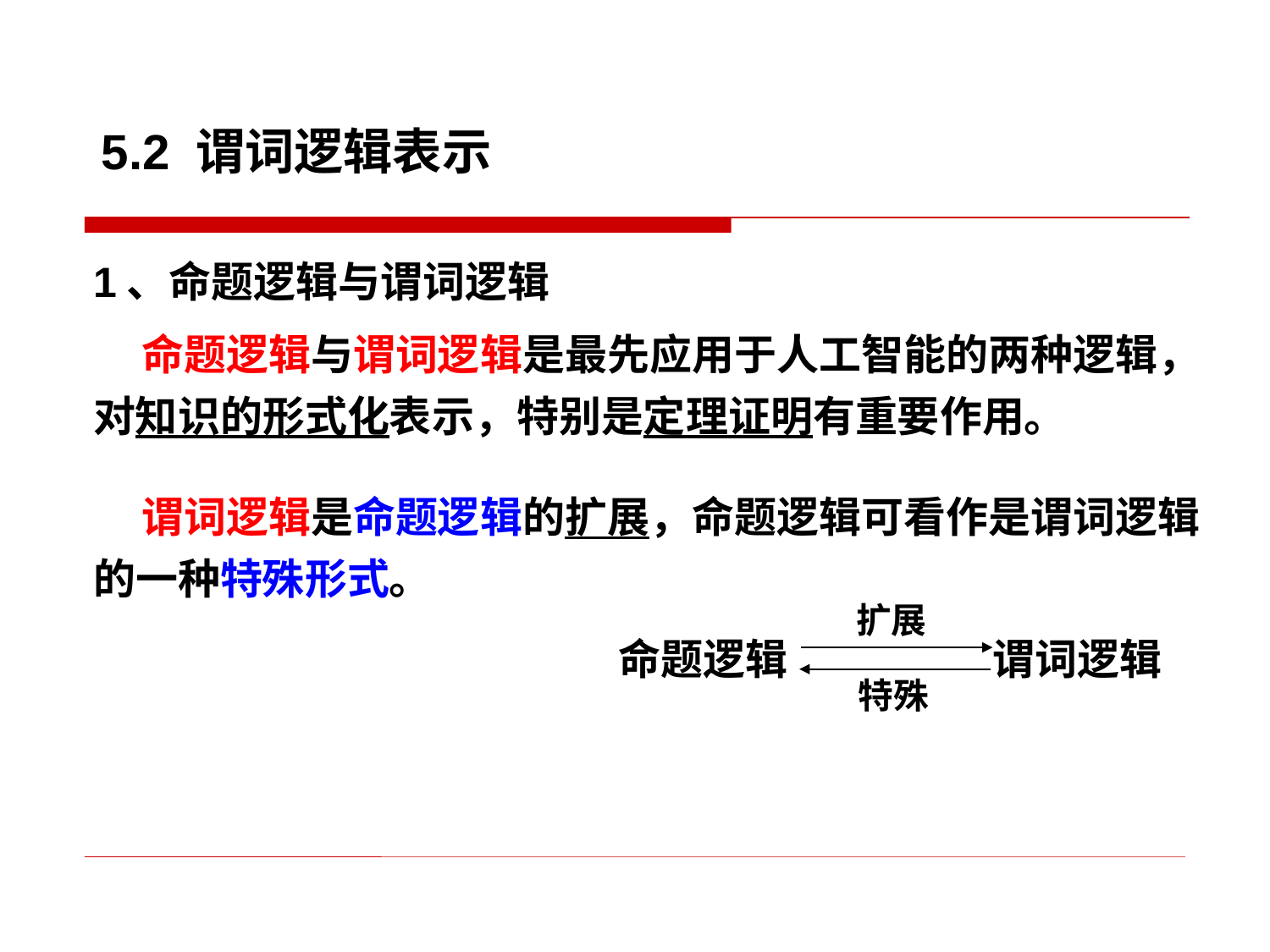

5.2 谓词逻辑表示
1、命题逻辑与谓词逻辑
    命题逻辑与谓词逻辑是最先应用于人工智能的两种逻辑，对知识的形式化表示，特别是定理证明有重要作用。
    谓词逻辑是命题逻辑的扩展，命题逻辑可看作是谓词逻辑的一种特殊形式。
扩展
特殊
命题逻辑
谓词逻辑